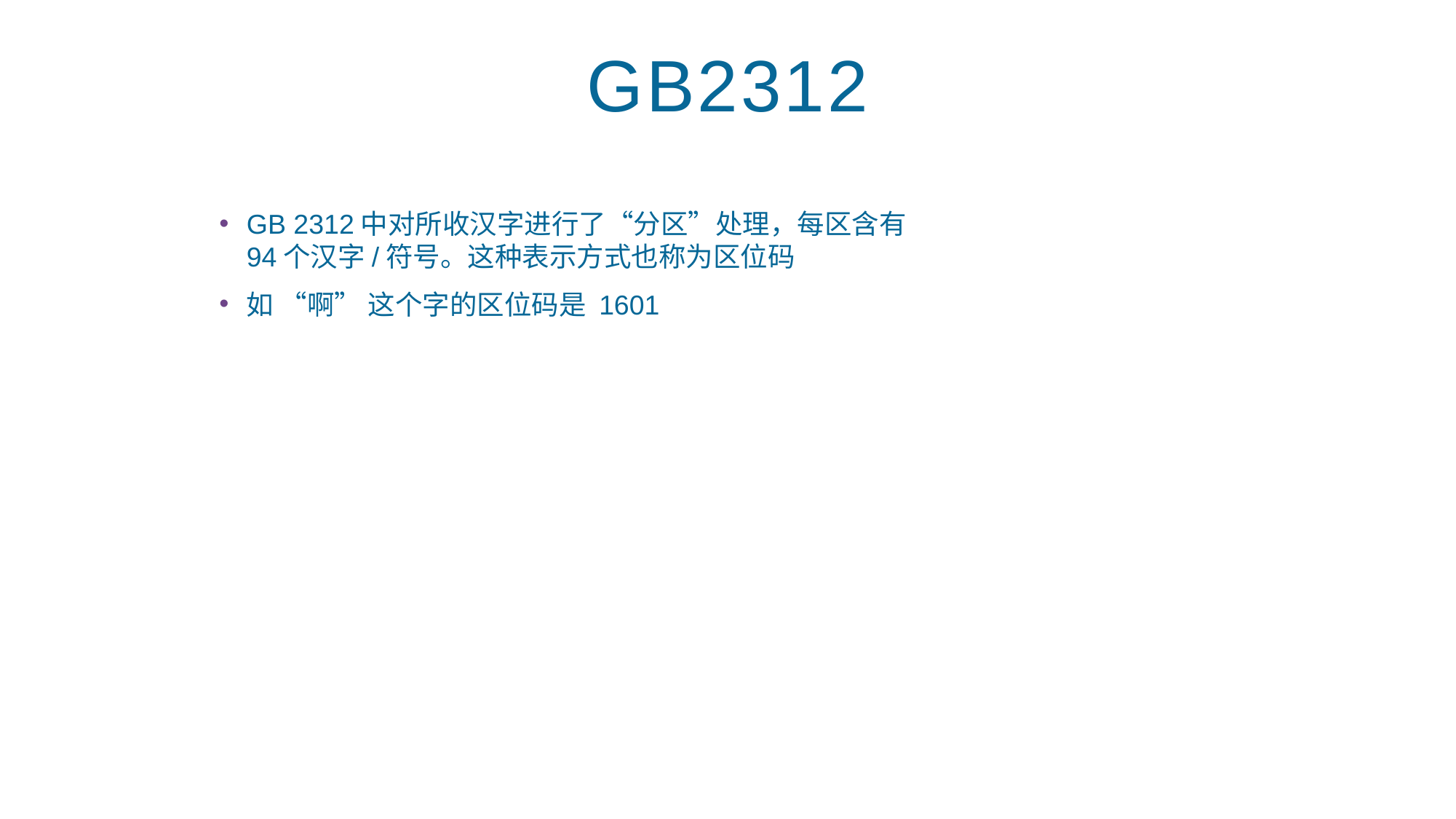

# GB2312
GB 2312中对所收汉字进行了“分区”处理，每区含有94个汉字/符号。这种表示方式也称为区位码
如 “啊” 这个字的区位码是 1601